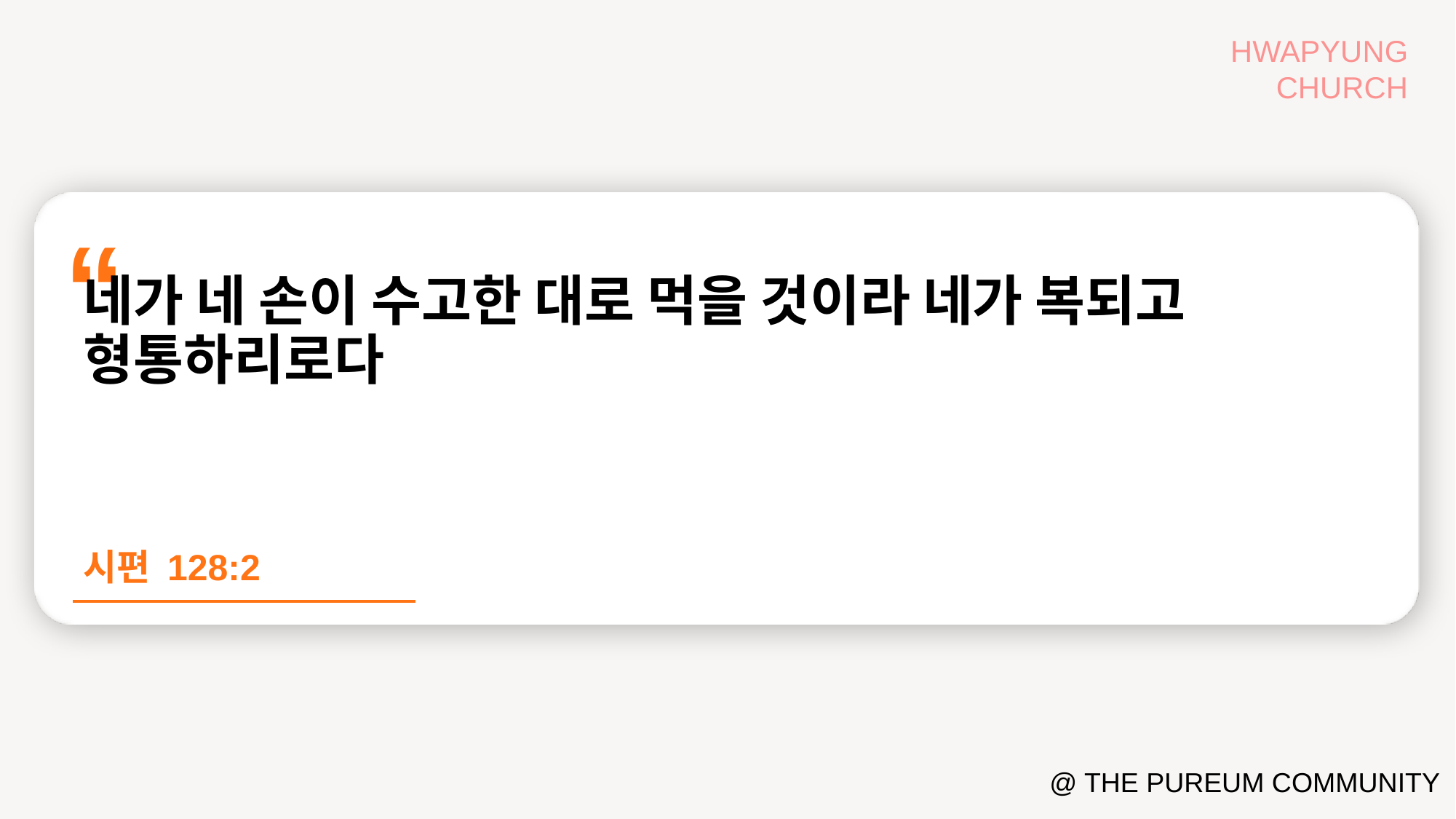

네가 네 손이 수고한 대로 먹을 것이라 네가 복되고 형통하리로다
시편 128:2